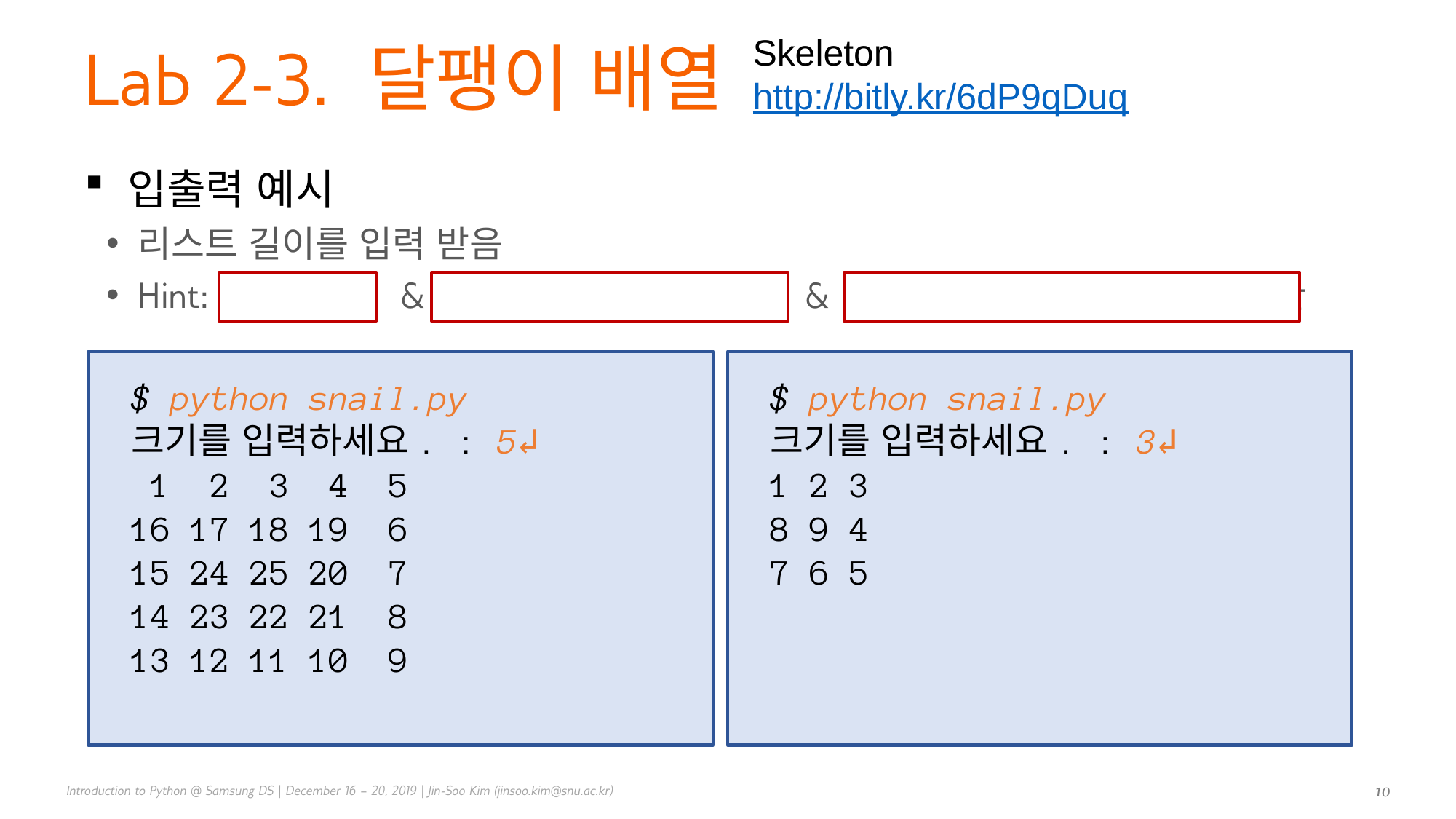

Skeleton
http://bitly.kr/6dP9qDuq
# Lab 2-3. 달팽이 배열
입출력 예시
리스트 길이를 입력 받음
Hint: 이중 배열  &  방향을 나타내는 배열  &  자릿수 구하는 법 : type 변환

$ python snail.py
크기를 입력하세요. : 5↲
 1  2  3  4  5
16 17 18 19  6
15 24 25 20  7
14 23 22 21  8
13 12 11 10  9

$ python snail.py
크기를 입력하세요. : 3↲
1 2 3
8 9 4
7 6 5